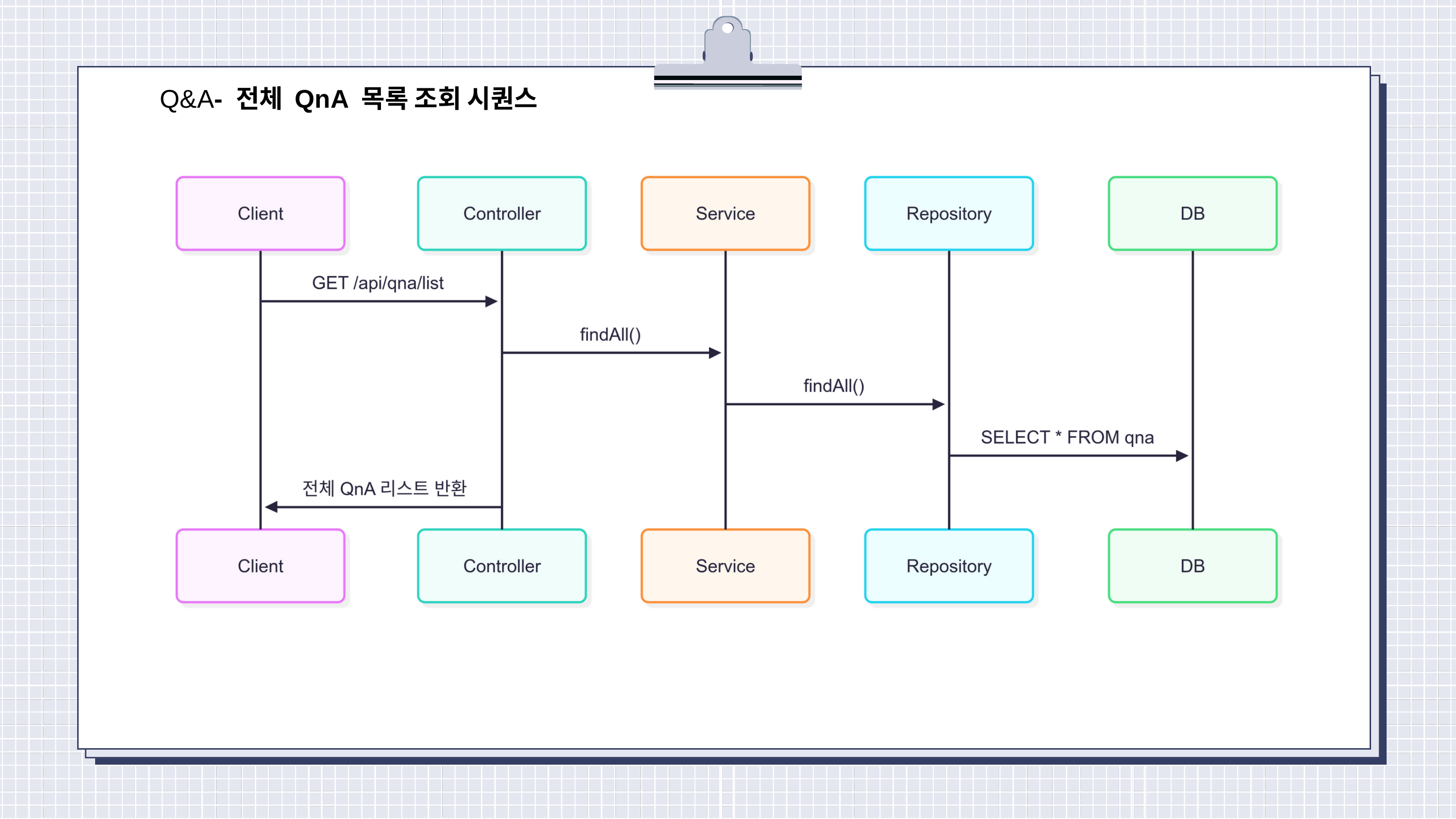

Q&A- 전체 QnA 목록 조회 시퀀스

진행 상황 요약